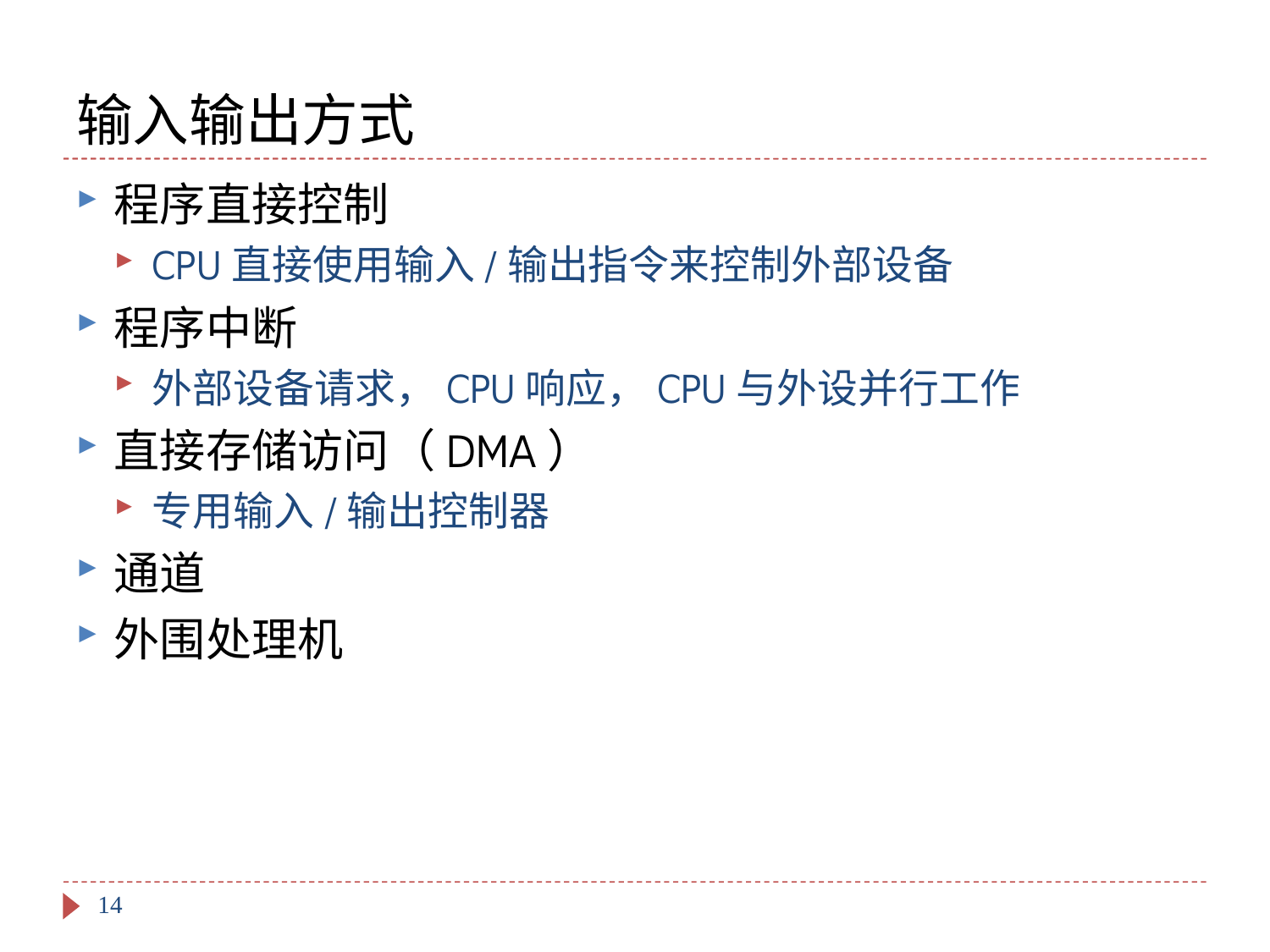

# 输入输出方式
程序直接控制
CPU直接使用输入/输出指令来控制外部设备
程序中断
外部设备请求，CPU响应，CPU与外设并行工作
直接存储访问（DMA）
专用输入/输出控制器
通道
外围处理机

14